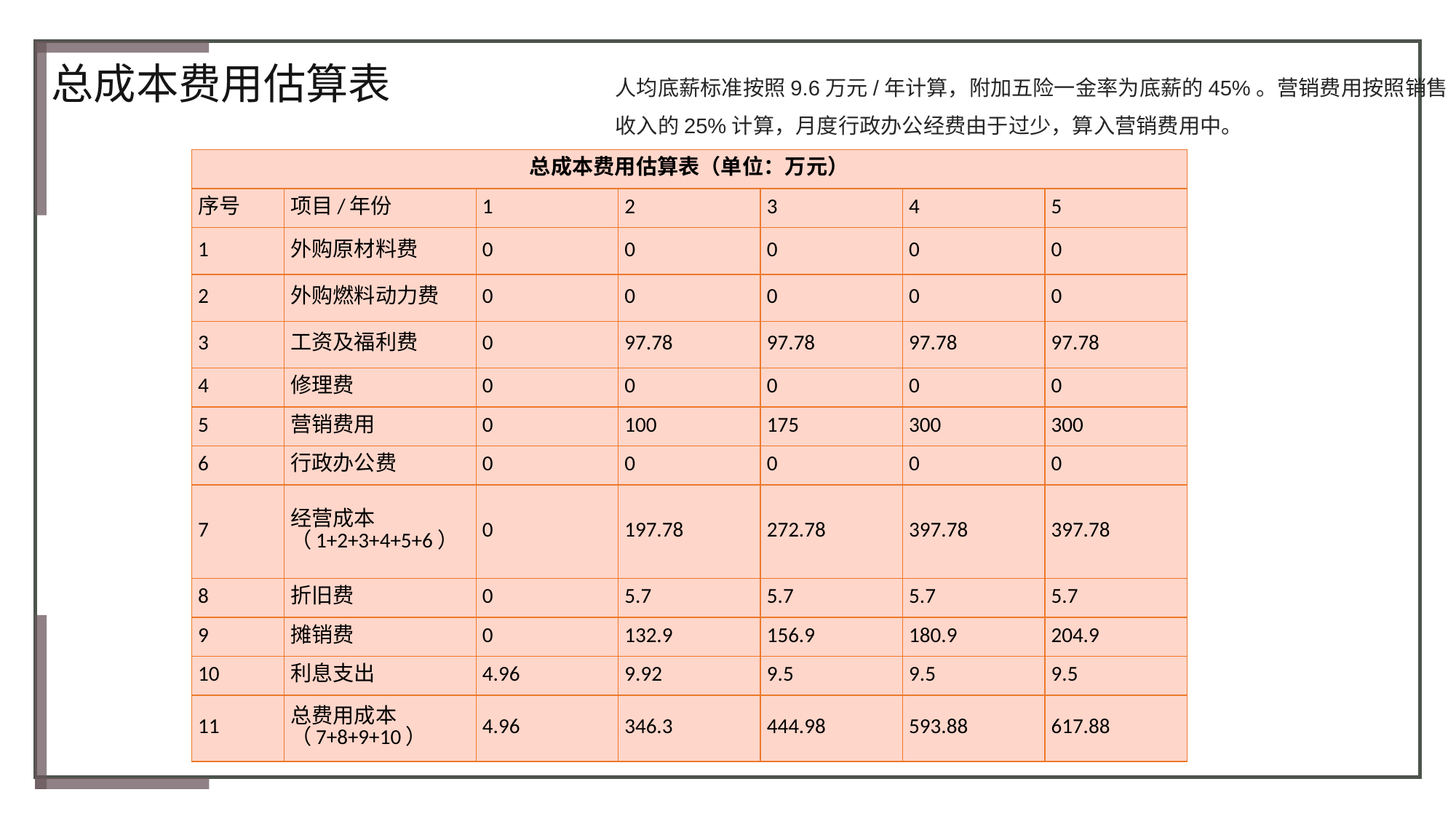

总成本费用估算表
人均底薪标准按照9.6万元/年计算，附加五险一金率为底薪的45%。营销费用按照销售收入的25%计算，月度行政办公经费由于过少，算入营销费用中。
| 总成本费用估算表（单位：万元） |  |  |  |  |  |  |
| --- | --- | --- | --- | --- | --- | --- |
| 序号 | 项目/年份 | 1 | 2 | 3 | 4 | 5 |
| 1 | 外购原材料费 | 0 | 0 | 0 | 0 | 0 |
| 2 | 外购燃料动力费 | 0 | 0 | 0 | 0 | 0 |
| 3 | 工资及福利费 | 0 | 97.78 | 97.78 | 97.78 | 97.78 |
| 4 | 修理费 | 0 | 0 | 0 | 0 | 0 |
| 5 | 营销费用 | 0 | 100 | 175 | 300 | 300 |
| 6 | 行政办公费 | 0 | 0 | 0 | 0 | 0 |
| 7 | 经营成本（1+2+3+4+5+6） | 0 | 197.78 | 272.78 | 397.78 | 397.78 |
| 8 | 折旧费 | 0 | 5.7 | 5.7 | 5.7 | 5.7 |
| 9 | 摊销费 | 0 | 132.9 | 156.9 | 180.9 | 204.9 |
| 10 | 利息支出 | 4.96 | 9.92 | 9.5 | 9.5 | 9.5 |
| 11 | 总费用成本（7+8+9+10） | 4.96 | 346.3 | 444.98 | 593.88 | 617.88 |